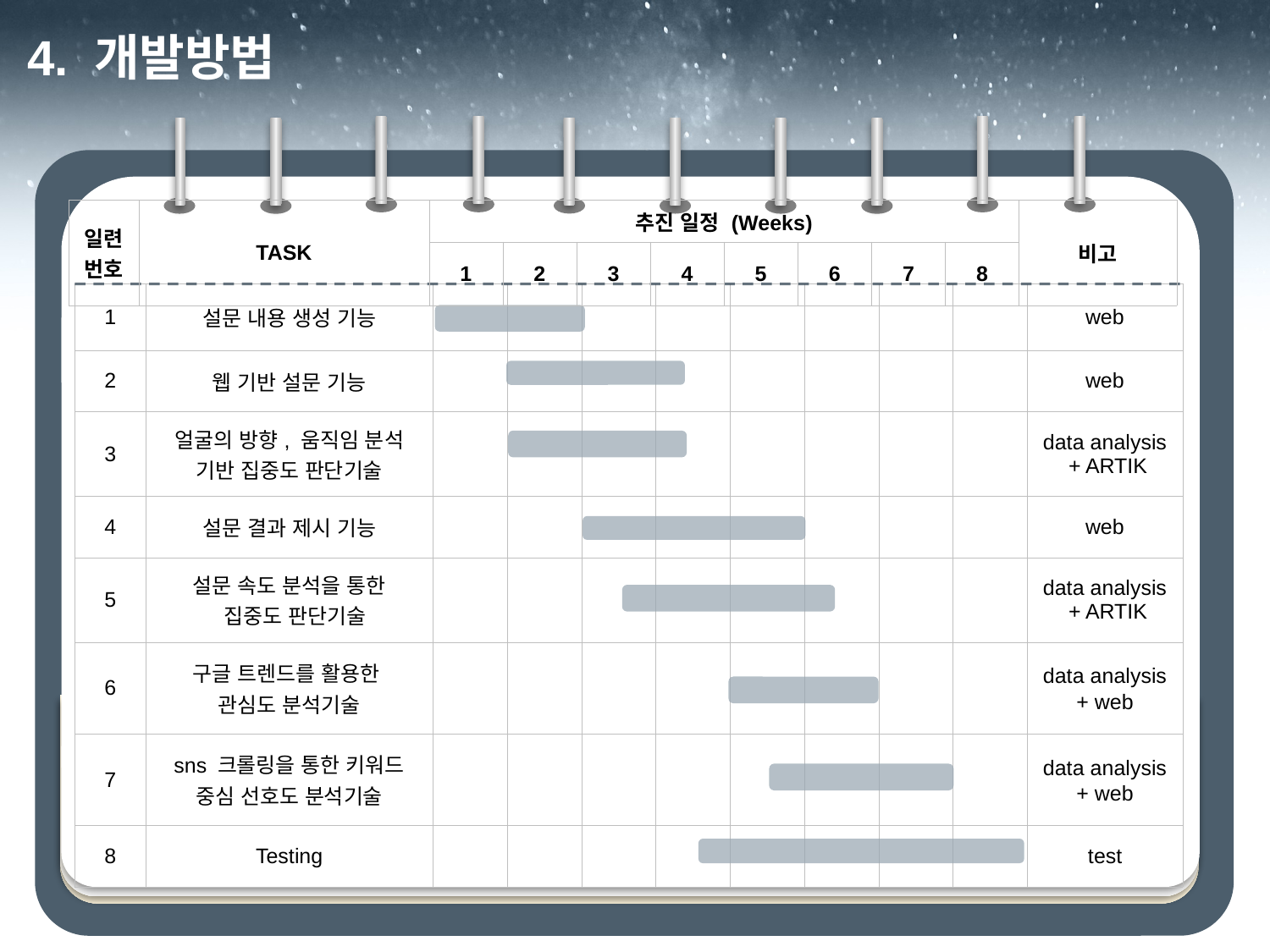

4. 개발방법

| 일련번호 | TASK | 추진 일정 (Weeks) |  |  |  |  |  |  |  | 비고 |
| --- | --- | --- | --- | --- | --- | --- | --- | --- | --- | --- |
|  |  | 1 | 2 | 3 | 4 | 5 | 6 | 7 | 8 |  |
| 1 | 설문 내용 생성 기능 |  |  |  |  |  |  |  |  | web |
| --- | --- | --- | --- | --- | --- | --- | --- | --- | --- | --- |
| 2 | 웹 기반 설문 기능 |  |  |  |  |  |  |  |  | web |
| 3 | 얼굴의 방향, 움직임 분석 기반 집중도 판단기술 |  |  |  |  |  |  |  |  | data analysis + ARTIK |
| 4 | 설문 결과 제시 기능 |  |  |  |  |  |  |  |  | web |
| 5 | 설문 속도 분석을 통한 집중도 판단기술 |  |  |  |  |  |  |  |  | data analysis + ARTIK |
| 6 | 구글 트렌드를 활용한 관심도 분석기술 |  |  |  |  |  |  |  |  | data analysis + web |
| 7 | sns 크롤링을 통한 키워드 중심 선호도 분석기술 |  |  |  |  |  |  |  |  | data analysis + web |
| 8 | Testing |  |  |  |  |  |  |  |  | test |